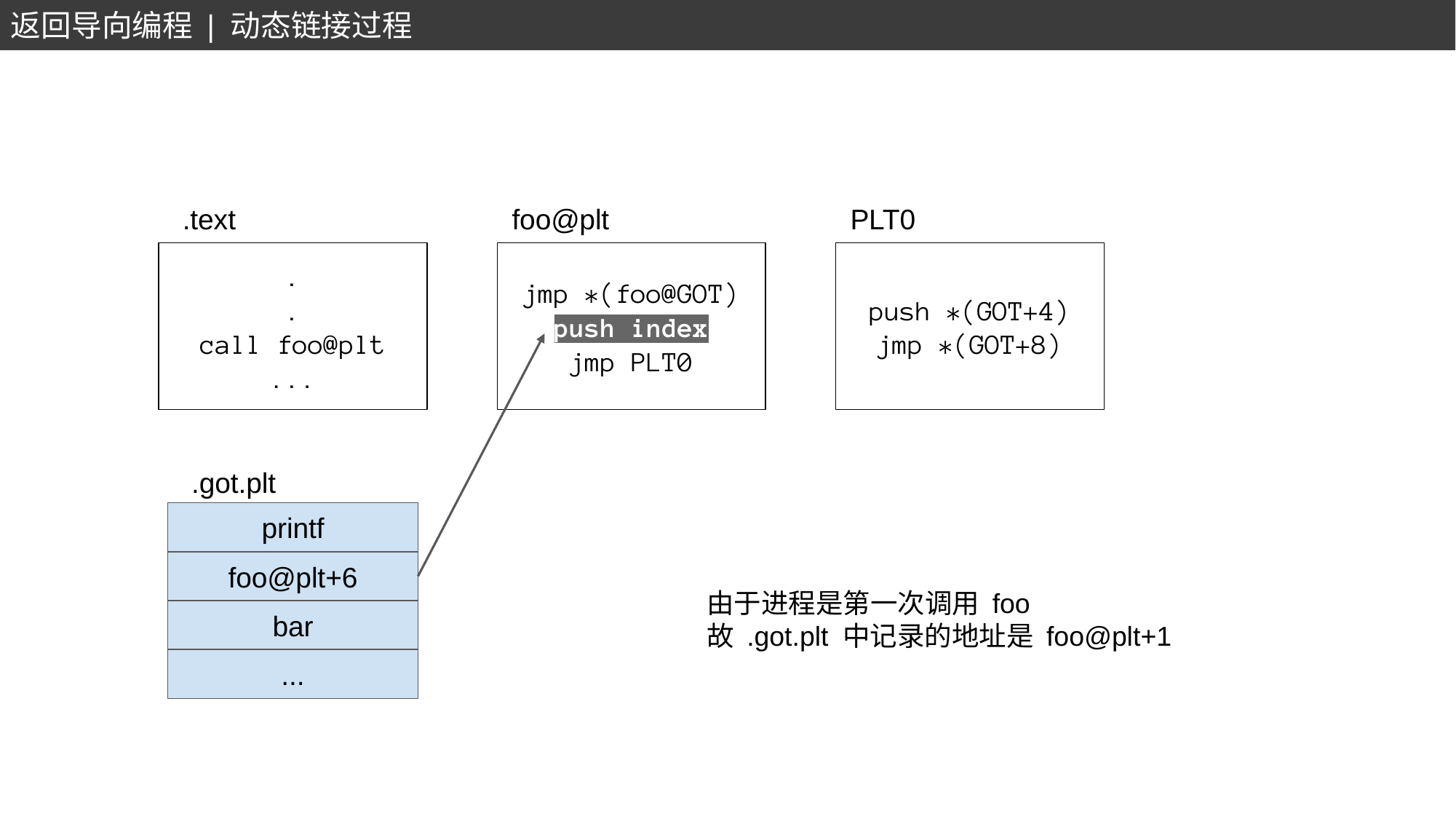

返回导向编程 | 动态链接过程
.text
foo@plt
PLT0
.
.
call foo@plt
...
jmp *(foo@GOT)
push index
jmp PLT0
push *(GOT+4)
jmp *(GOT+8)
.got.plt
printf
foo@plt+6
由于进程是第一次调用 foo
故 .got.plt 中记录的地址是 foo@plt+1
bar
...